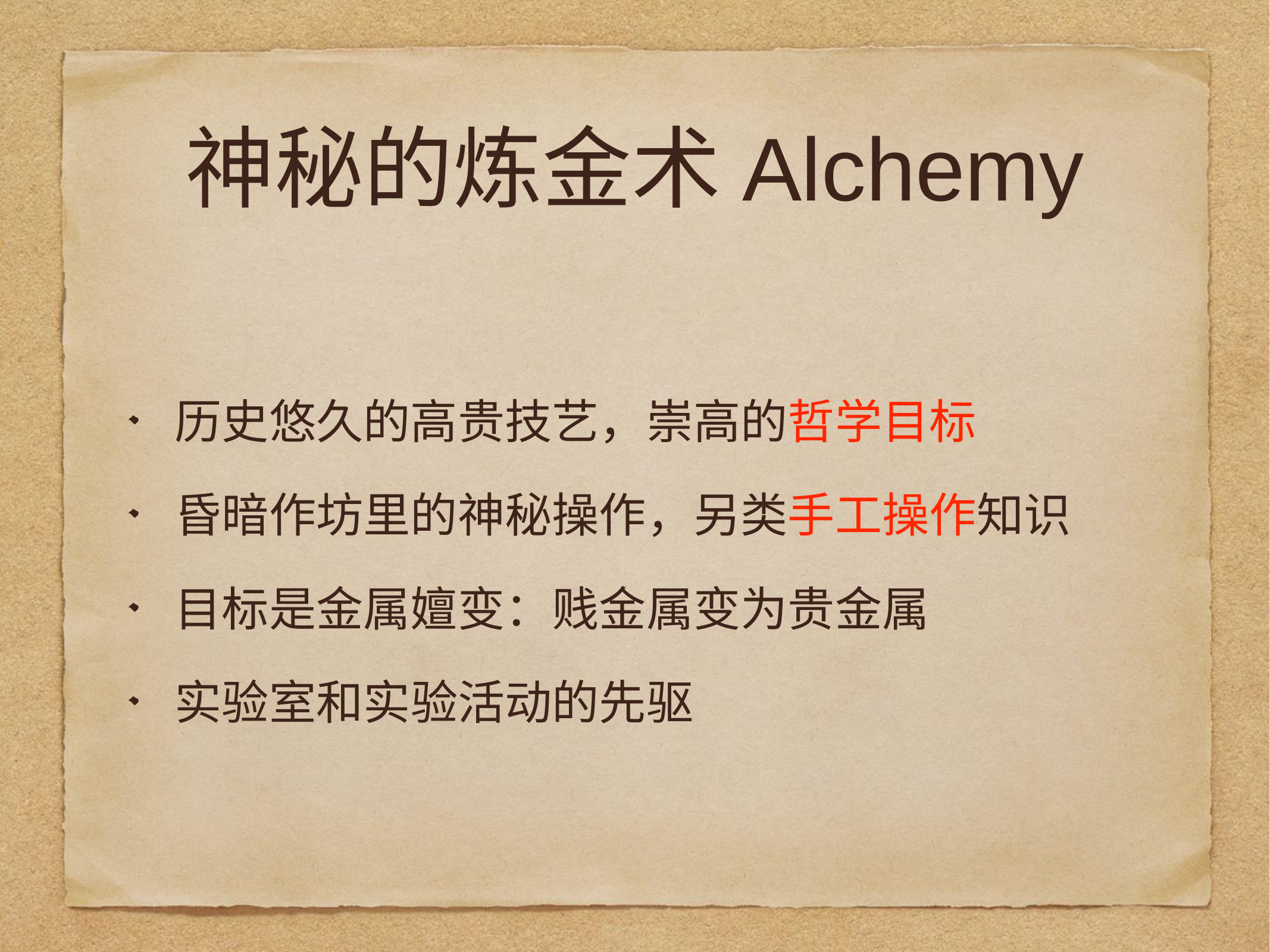

# 神秘的炼金术Alchemy
历史悠久的高贵技艺，崇高的哲学目标
昏暗作坊里的神秘操作，另类手工操作知识
目标是金属嬗变：贱金属变为贵金属
实验室和实验活动的先驱